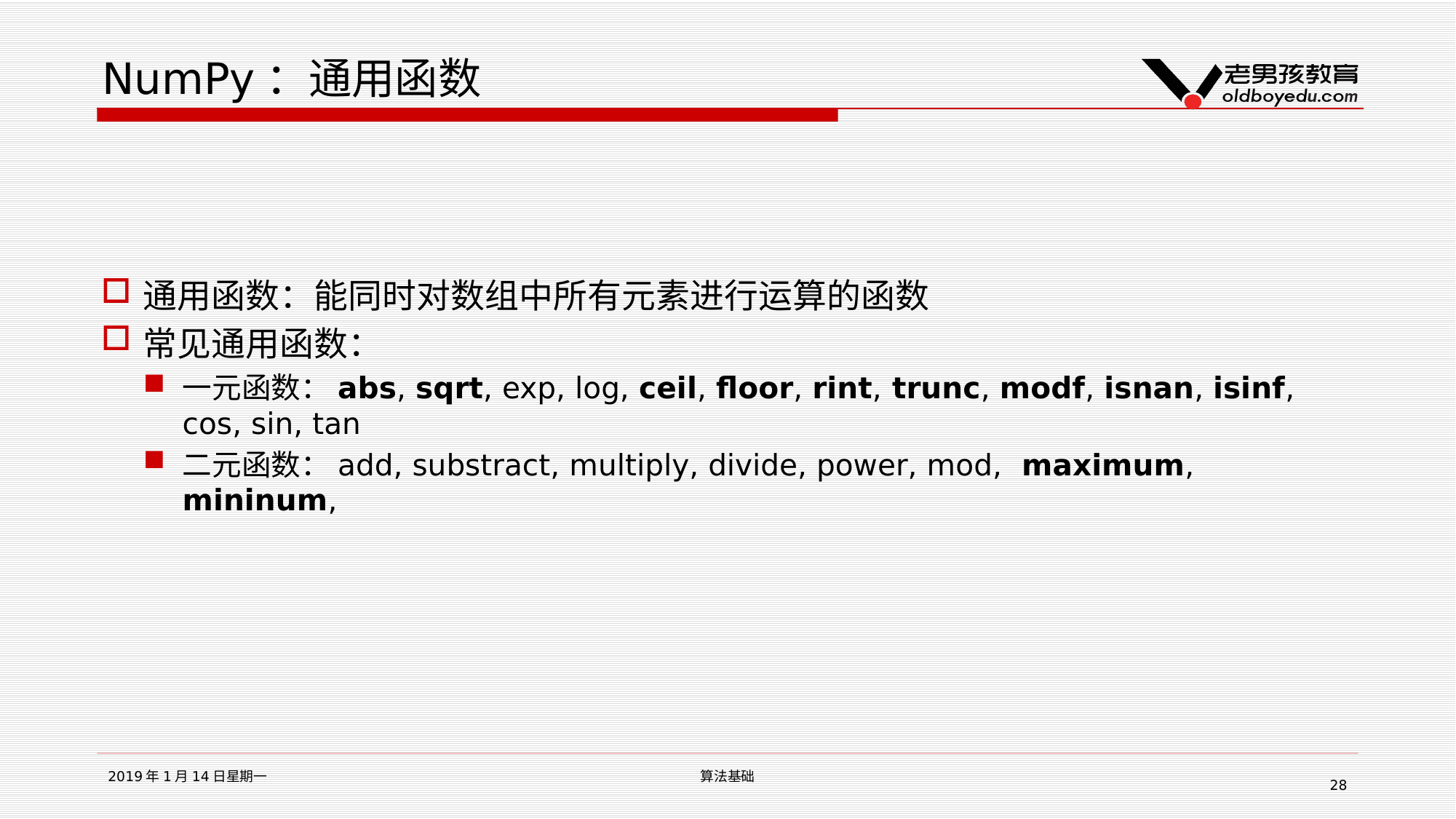

# NumPy：通用函数

通用函数：能同时对数组中所有元素进行运算的函数
常见通用函数：
一元函数：abs, sqrt, exp, log, ceil, floor, rint, trunc, modf, isnan, isinf, cos, sin, tan
二元函数：add, substract, multiply, divide, power, mod,  maximum, mininum,

2019年1月14日星期一
算法基础
28